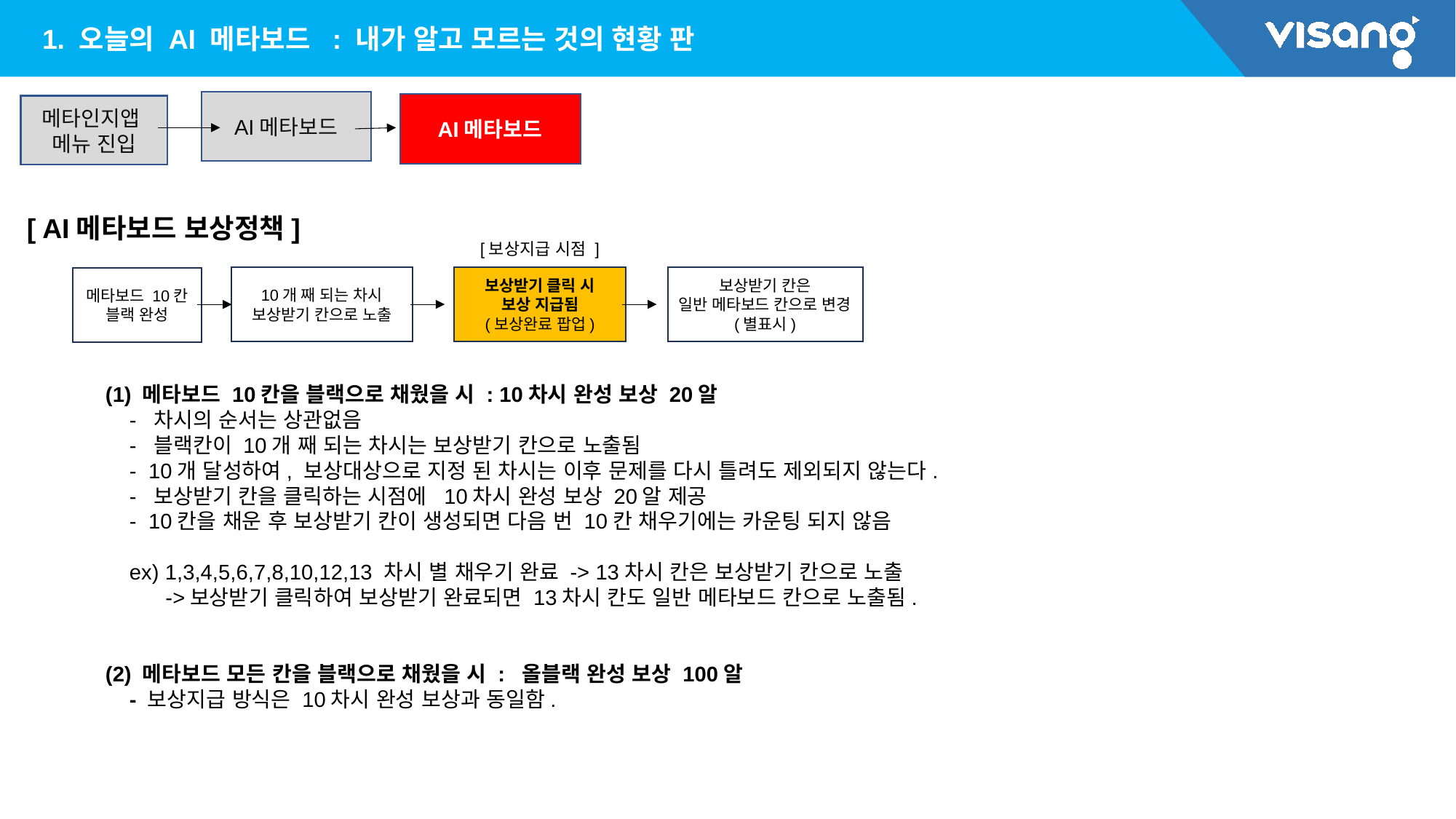

1. 오늘의 AI 메타보드  : 내가 알고 모르는 것의 현황 판
AI메타보드
AI메타보드
메타인지앱
메뉴 진입
[ AI메타보드 보상정책]
[보상지급 시점 ]
보상받기 칸은
일반 메타보드 칸으로 변경(별표시)
보상받기 클릭 시
보상 지급됨
(보상완료 팝업)
10개 째 되는 차시
보상받기 칸으로 노출
메타보드 10칸 블랙 완성
(1) 메타보드 10칸을 블랙으로 채웠을 시 : 10차시 완성 보상 20알
    -  차시의 순서는 상관없음
    -  블랙칸이 10개 째 되는 차시는 보상받기 칸으로 노출됨
    -  10개 달성하여, 보상대상으로 지정 된 차시는 이후 문제를 다시 틀려도 제외되지 않는다.
    -  보상받기 칸을 클릭하는 시점에  10차시 완성 보상 20알 제공
    -  10칸을 채운 후 보상받기 칸이 생성되면 다음 번 10칸 채우기에는 카운팅 되지 않음

    ex) 1,3,4,5,6,7,8,10,12,13 차시 별 채우기 완료 -> 13차시 칸은 보상받기 칸으로 노출
          ->보상받기 클릭하여 보상받기 완료되면 13차시 칸도 일반 메타보드 칸으로 노출됨.

(2) 메타보드 모든 칸을 블랙으로 채웠을 시 :  올블랙 완성 보상 100알
    - 보상지급 방식은 10차시 완성 보상과 동일함.